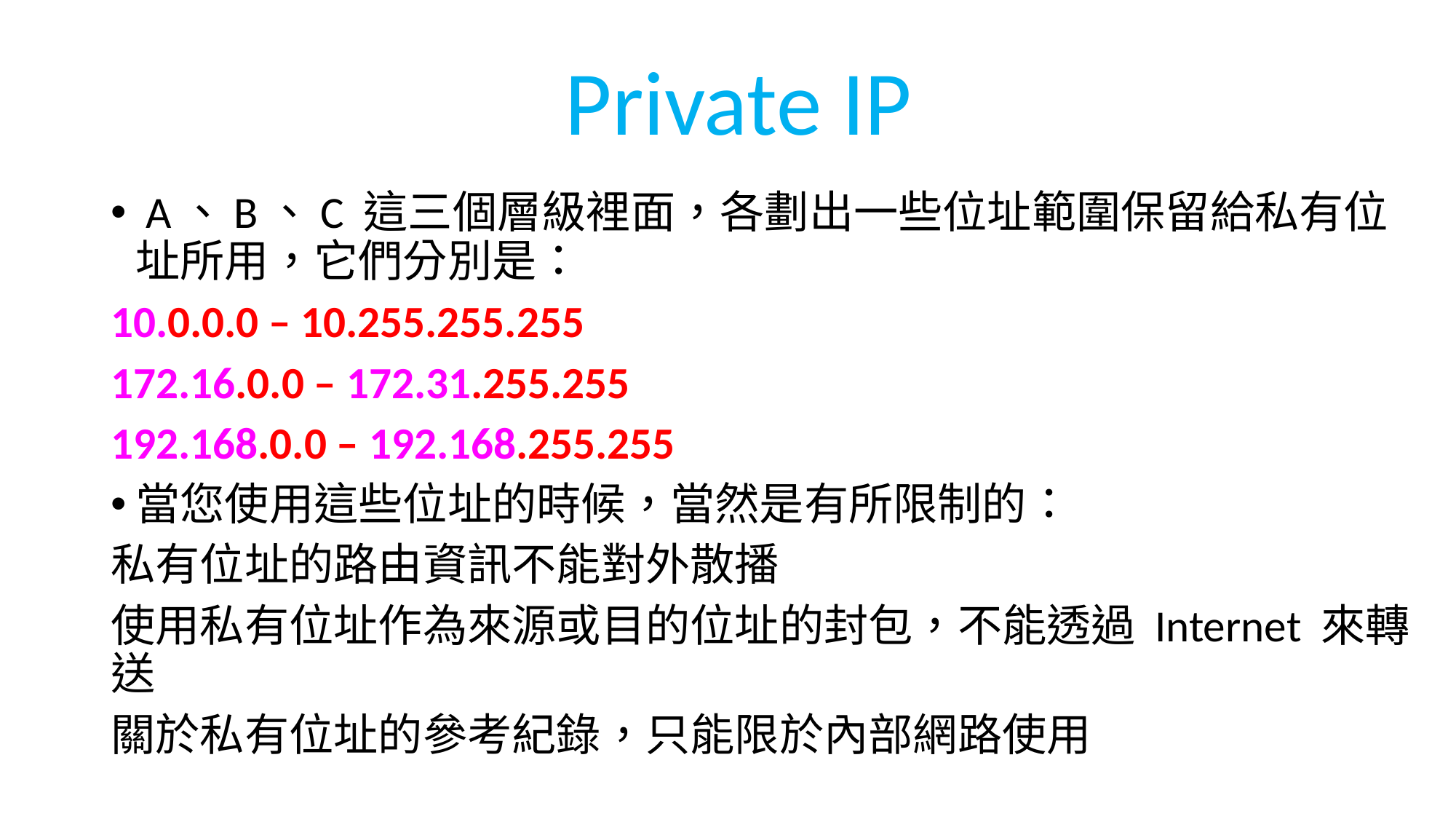

# Private IP
 A、B、C 這三個層級裡面，各劃出一些位址範圍保留給私有位址所用，它們分別是：
10.0.0.0 – 10.255.255.255
172.16.0.0 – 172.31.255.255
192.168.0.0 – 192.168.255.255
當您使用這些位址的時候，當然是有所限制的：
私有位址的路由資訊不能對外散播
使用私有位址作為來源或目的位址的封包，不能透過 Internet 來轉送
關於私有位址的參考紀錄，只能限於內部網路使用